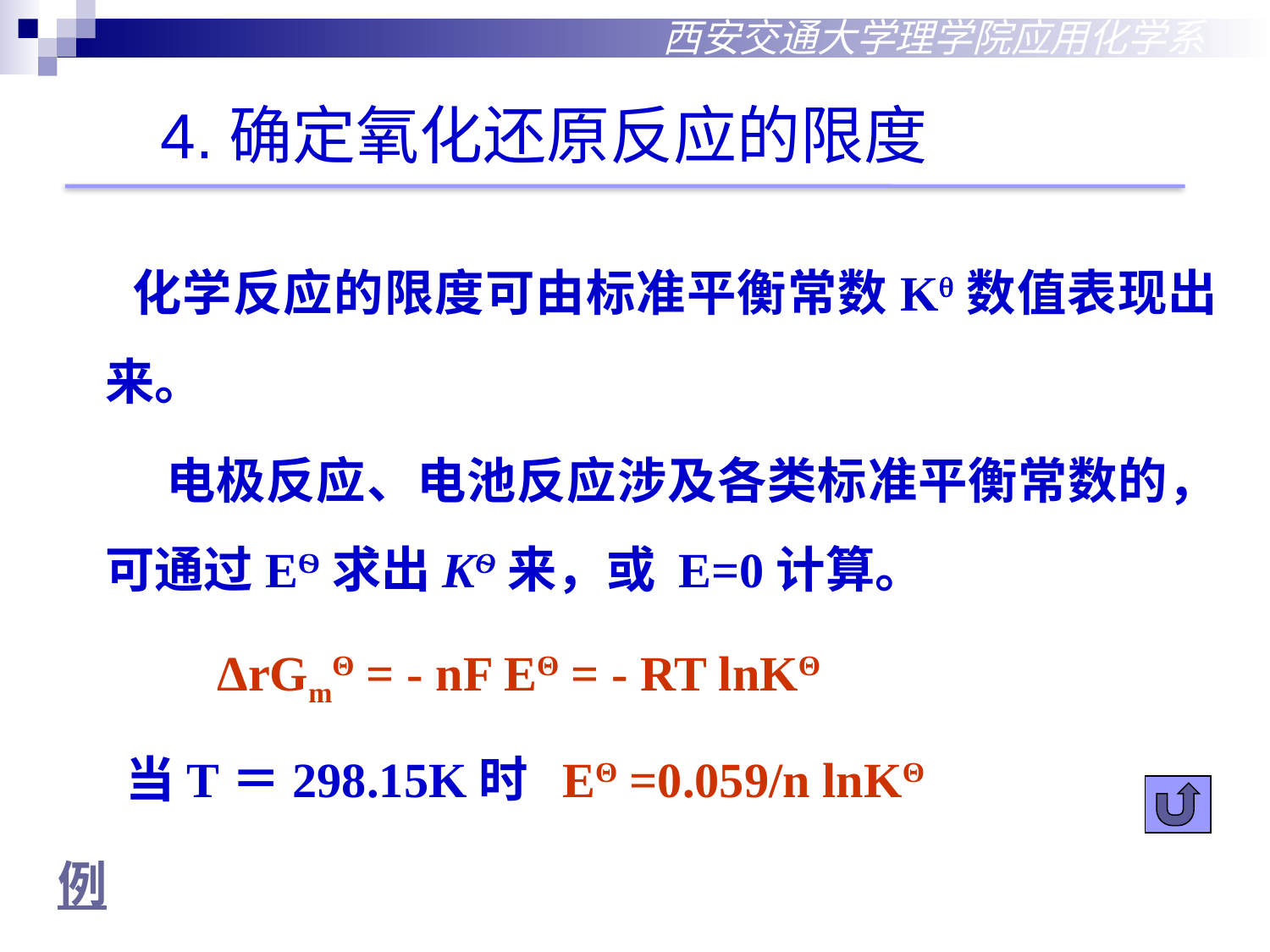

西安交通大学理学院应用化学系
4.确定氧化还原反应的限度

     化学反应的限度可由标准平衡常数Kθ数值表现出来。
        电极反应、电池反应涉及各类标准平衡常数的，可通过EѲ求出KѲ来，或 E=0计算。
　　　ΔrGmΘ = - nF EΘ = - RT lnKΘ
     当T＝298.15K时  EΘ =0.059/n lnKΘ
例